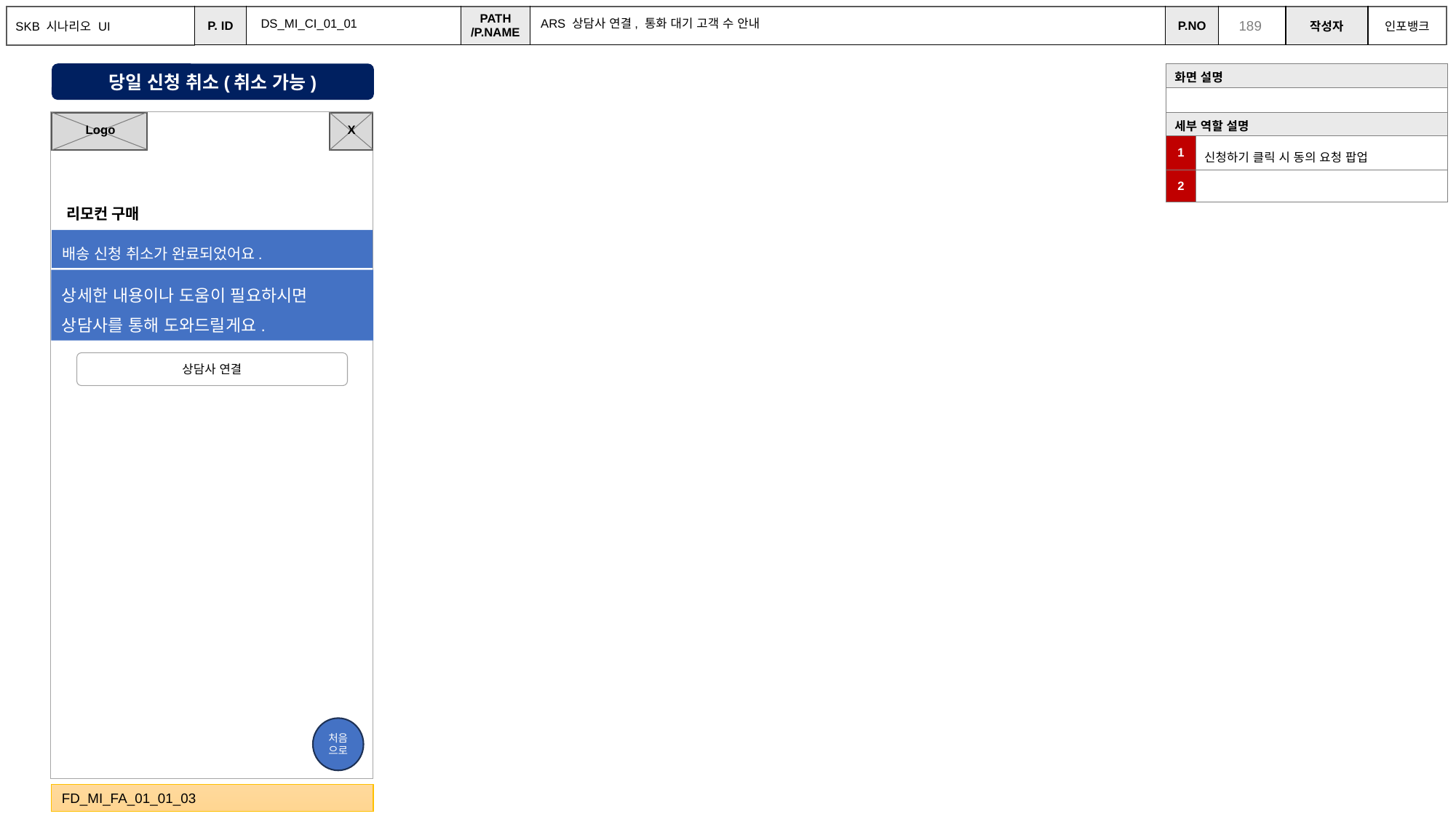

DS_MI_CI_01_01
ARS 상담사 연결, 통화 대기 고객 수 안내
당일 신청 취소(취소 가능)
| 화면 설명 |  |
| --- | --- |
|  |  |
| 세부 역할 설명 |  |
| 1 | 신청하기 클릭 시 동의 요청 팝업 |
| 2 |  |

X

Logo
리모컨 구매
배송 신청 취소가 완료되었어요.
상세한 내용이나 도움이 필요하시면 상담사를 통해 도와드릴게요.

상담사 연결
처음
으로
FD_MI_FA_01_01_03